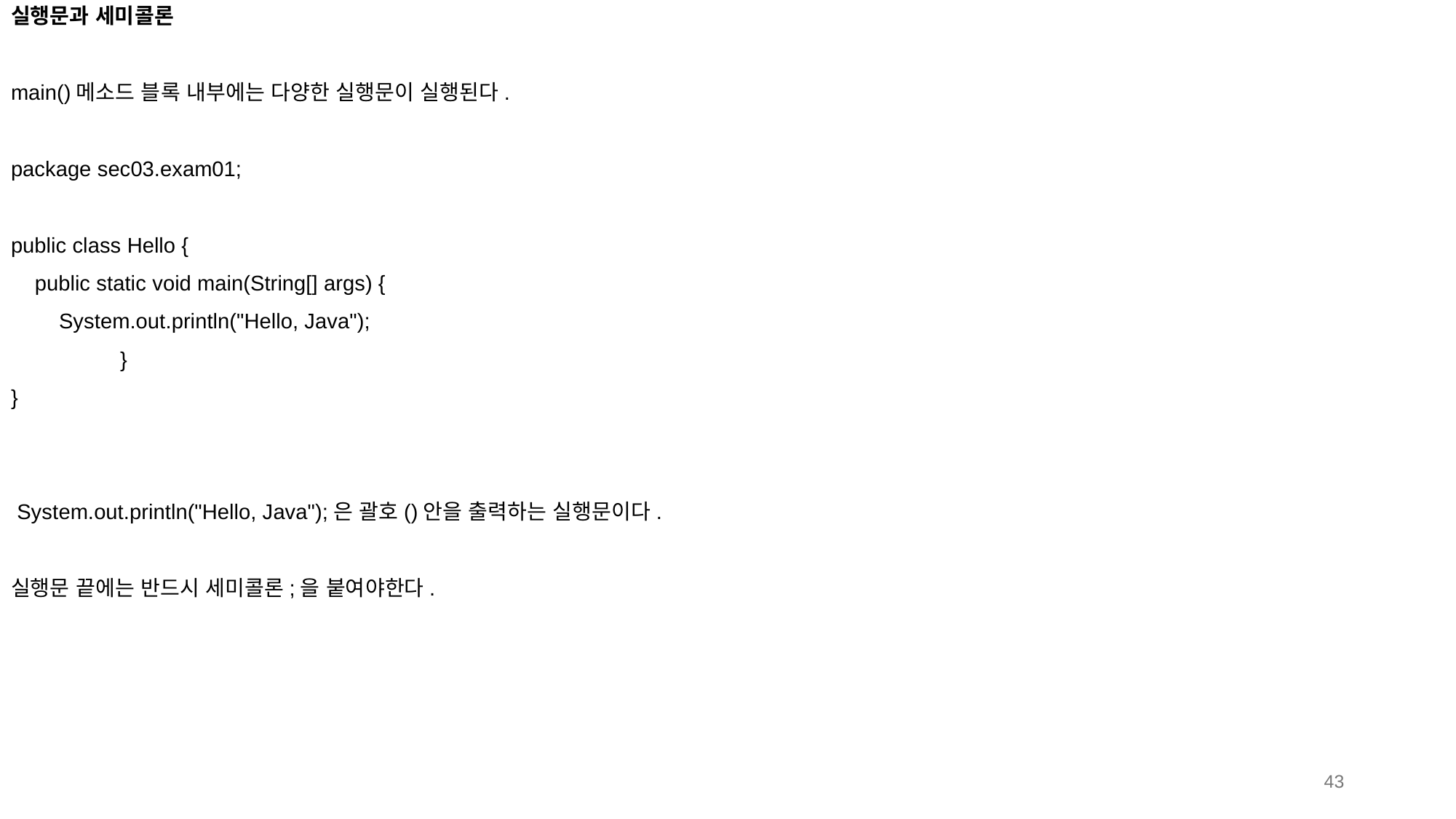

실행문과 세미콜론

main()메소드 블록 내부에는 다양한 실행문이 실행된다.

package sec03.exam01;

public class Hello {
    public static void main(String[] args) {
        System.out.println("Hello, Java");
	}
}

 System.out.println("Hello, Java");은 괄호()안을 출력하는 실행문이다.

실행문 끝에는 반드시 세미콜론;을 붙여야한다.

43